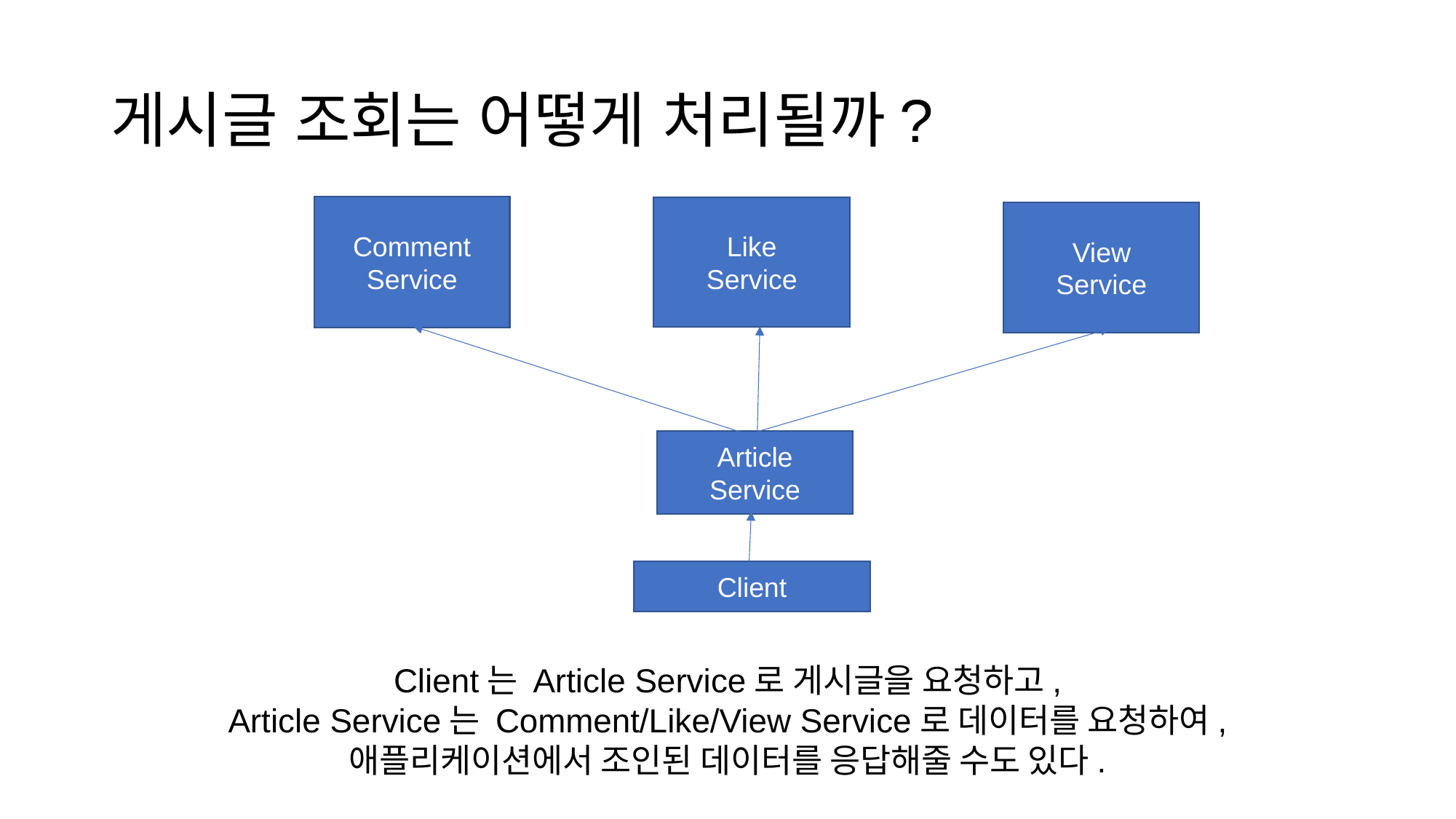

# 게시글 조회는 어떻게 처리될까?
Comment
Service
Like
Service
View
Service
Article
Service
Client
Client는 Article Service로 게시글을 요청하고,
Article Service는 Comment/Like/View Service로 데이터를 요청하여,
애플리케이션에서 조인된 데이터를 응답해줄 수도 있다.